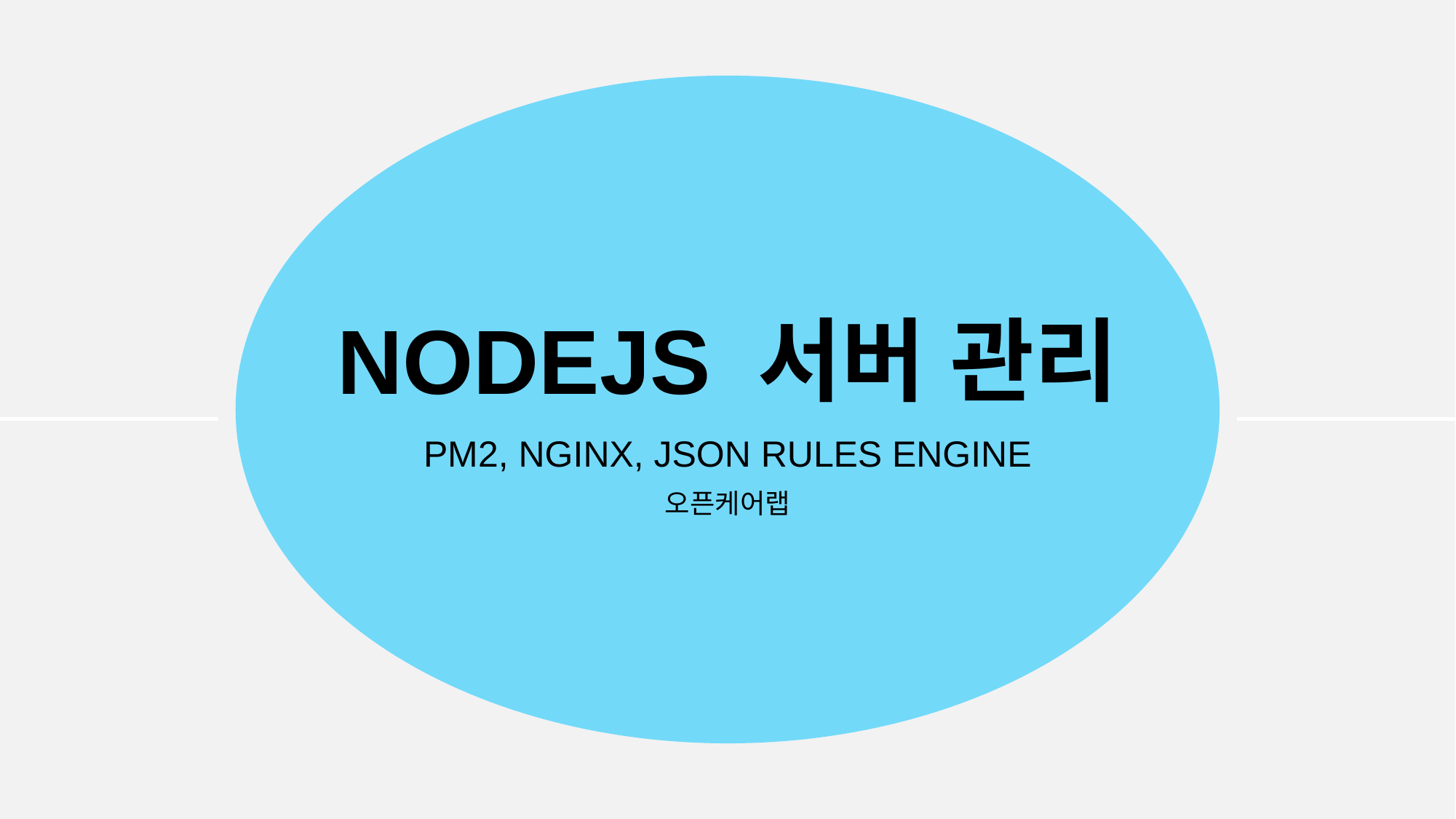

# NODEJS 서버 관리
PM2, NGINX, JSON RULES ENGINE
오픈케어랩